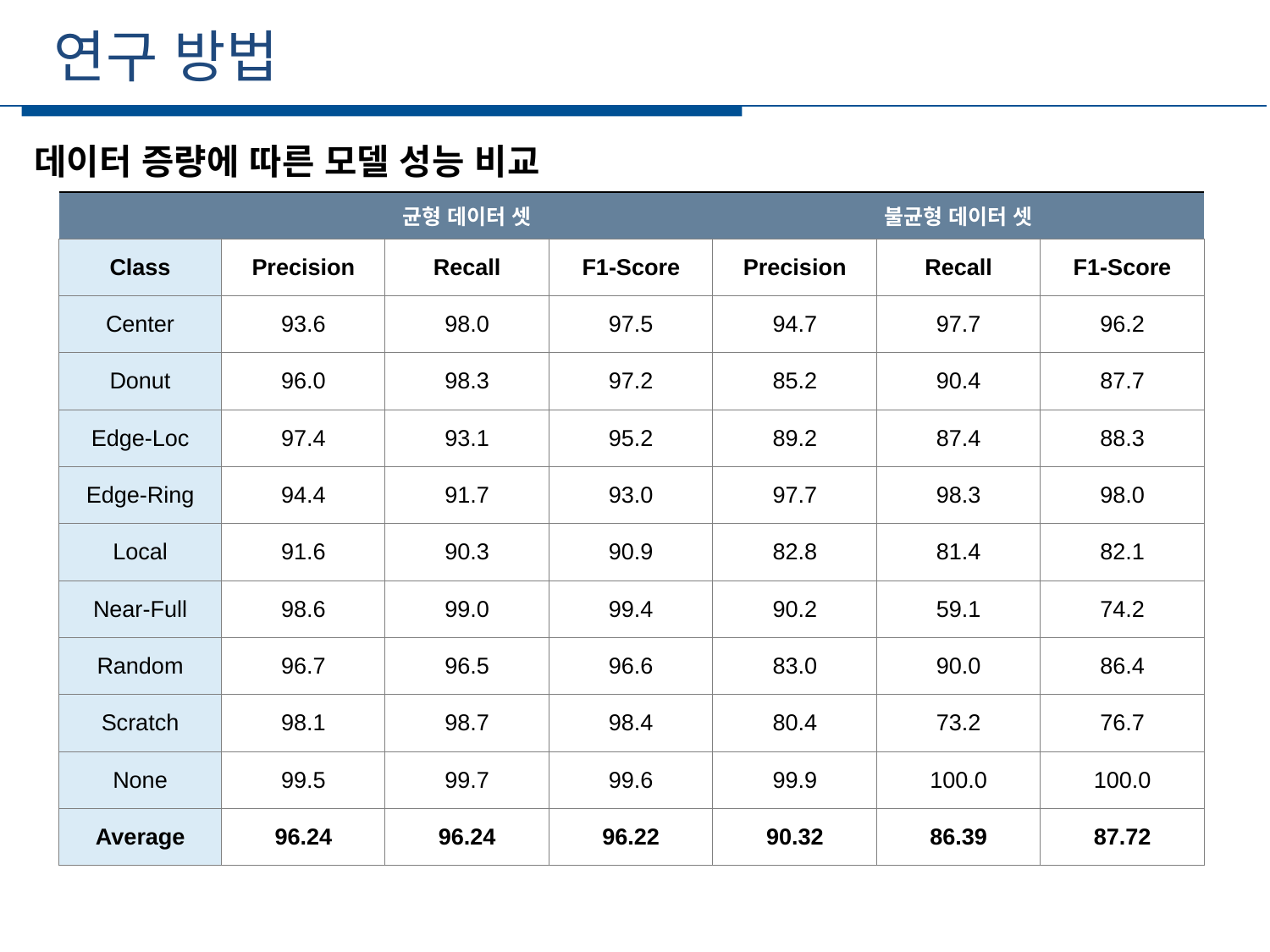

연구 방법
세부일정

데이터 증량에 따른 모델 성능 비교

|  | 균형 데이터 셋 |  |  | 불균형 데이터 셋 |  |  |
| --- | --- | --- | --- | --- | --- | --- |
| Class | Precision | Recall | F1-Score | Precision | Recall | F1-Score |
| Center | 93.6 | 98.0 | 97.5 | 94.7 | 97.7 | 96.2 |
| Donut | 96.0 | 98.3 | 97.2 | 85.2 | 90.4 | 87.7 |
| Edge-Loc | 97.4 | 93.1 | 95.2 | 89.2 | 87.4 | 88.3 |
| Edge-Ring | 94.4 | 91.7 | 93.0 | 97.7 | 98.3 | 98.0 |
| Local | 91.6 | 90.3 | 90.9 | 82.8 | 81.4 | 82.1 |
| Near-Full | 98.6 | 99.0 | 99.4 | 90.2 | 59.1 | 74.2 |
| Random | 96.7 | 96.5 | 96.6 | 83.0 | 90.0 | 86.4 |
| Scratch | 98.1 | 98.7 | 98.4 | 80.4 | 73.2 | 76.7 |
| None | 99.5 | 99.7 | 99.6 | 99.9 | 100.0 | 100.0 |
| Average | 96.24 | 96.24 | 96.22 | 90.32 | 86.39 | 87.72 |